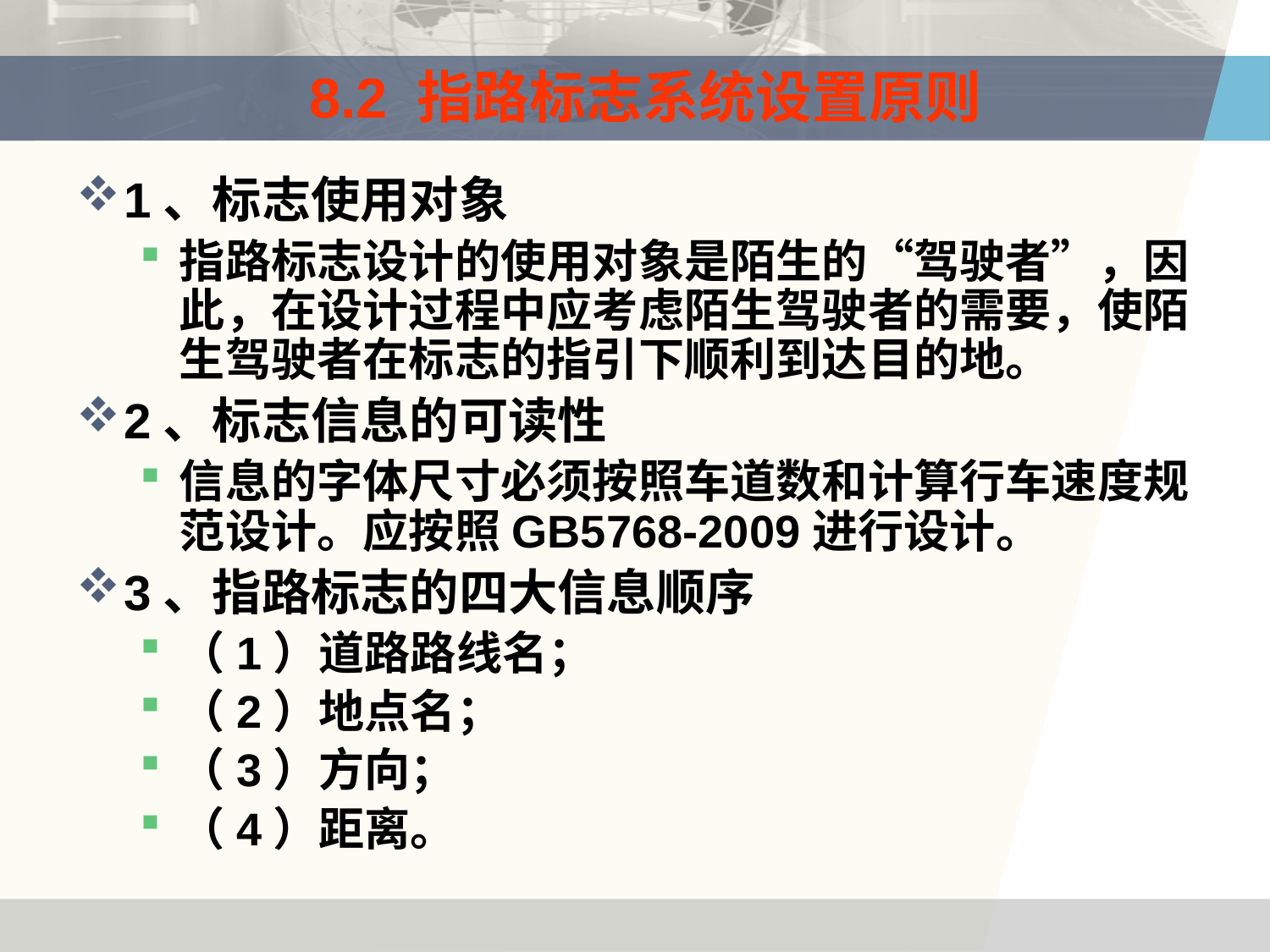

# 8.2 指路标志系统设置原则
1、标志使用对象
指路标志设计的使用对象是陌生的“驾驶者”，因此，在设计过程中应考虑陌生驾驶者的需要，使陌生驾驶者在标志的指引下顺利到达目的地。
2、标志信息的可读性
信息的字体尺寸必须按照车道数和计算行车速度规范设计。应按照GB5768-2009进行设计。
3、指路标志的四大信息顺序
（1）道路路线名；
（2）地点名；
（3）方向；
（4）距离。